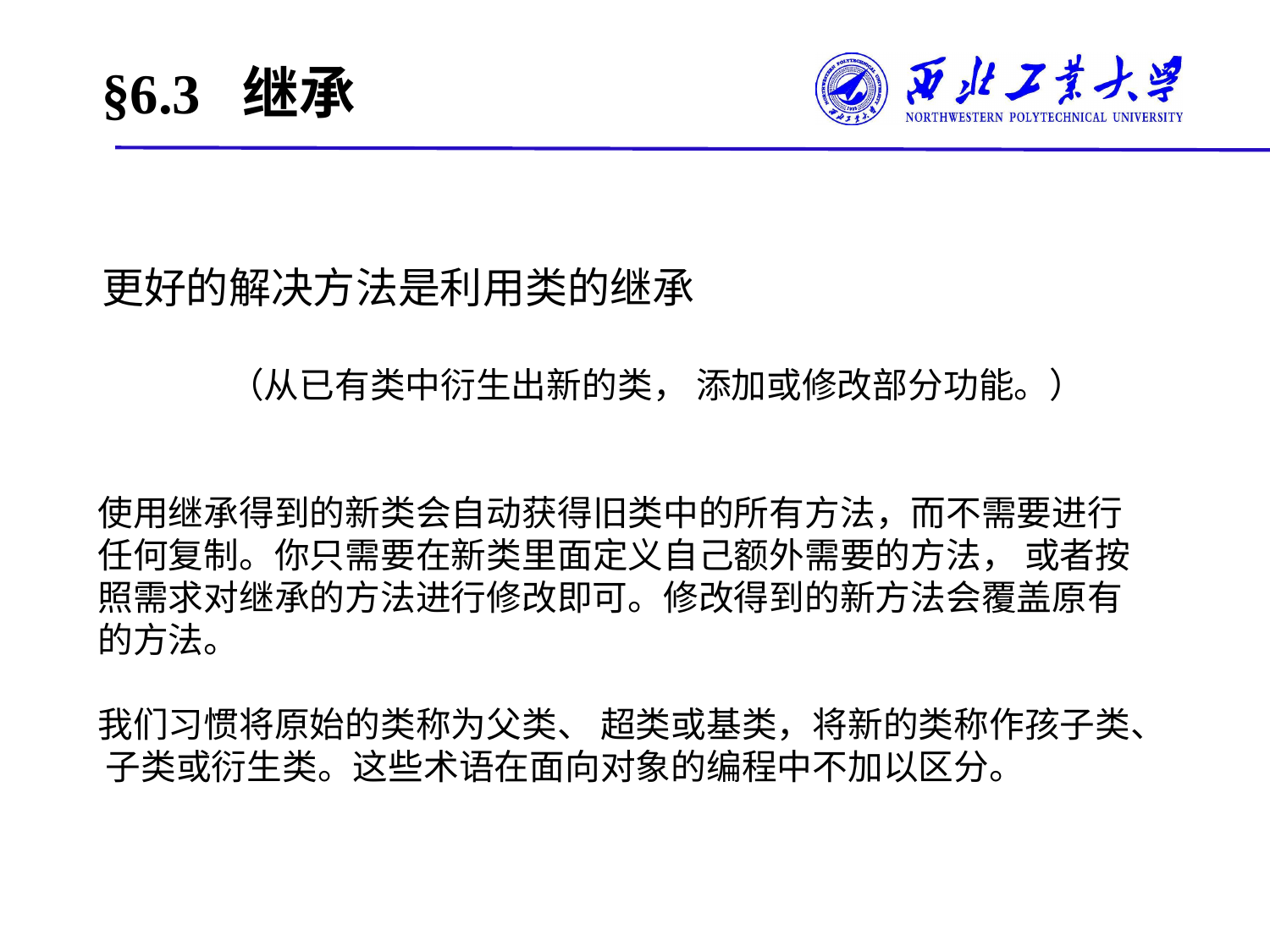

# §6.3  继承
更好的解决方法是利用类的继承

	（从已有类中衍生出新的类， 添加或修改部分功能。）
使用继承得到的新类会自动获得旧类中的所有方法，而不需要进行任何复制。你只需要在新类里面定义自己额外需要的方法， 或者按照需求对继承的方法进行修改即可。修改得到的新方法会覆盖原有的方法。

我们习惯将原始的类称为父类、 超类或基类，将新的类称作孩子类、 子类或衍生类。这些术语在面向对象的编程中不加以区分。